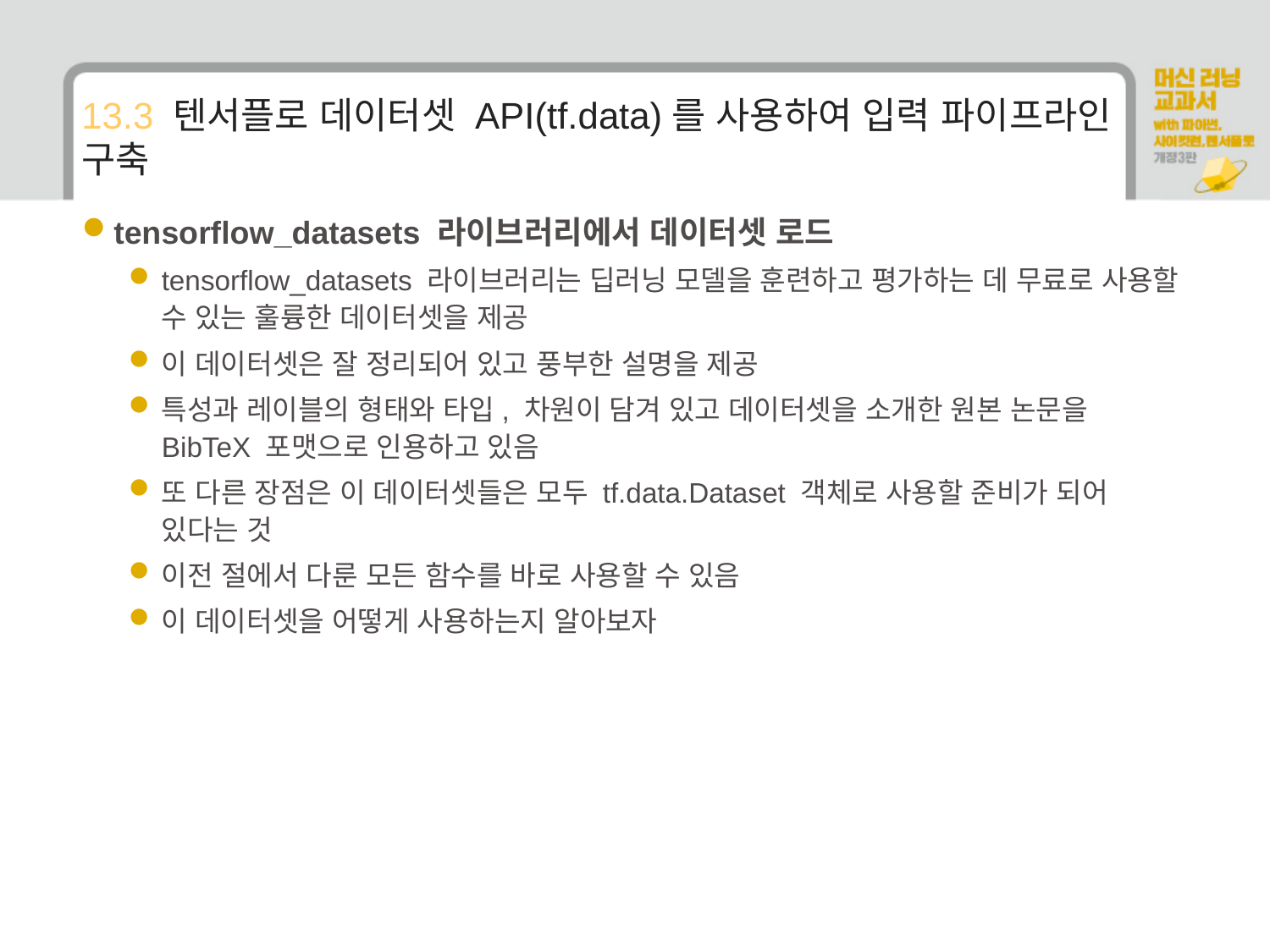

# 13.3 텐서플로 데이터셋 API(tf.data)를 사용하여 입력 파이프라인 구축
tensorflow_datasets 라이브러리에서 데이터셋 로드
tensorflow_datasets 라이브러리는 딥러닝 모델을 훈련하고 평가하는 데 무료로 사용할 수 있는 훌륭한 데이터셋을 제공
이 데이터셋은 잘 정리되어 있고 풍부한 설명을 제공
특성과 레이블의 형태와 타입, 차원이 담겨 있고 데이터셋을 소개한 원본 논문을 BibTeX 포맷으로 인용하고 있음
또 다른 장점은 이 데이터셋들은 모두 tf.data.Dataset 객체로 사용할 준비가 되어 있다는 것
이전 절에서 다룬 모든 함수를 바로 사용할 수 있음
이 데이터셋을 어떻게 사용하는지 알아보자